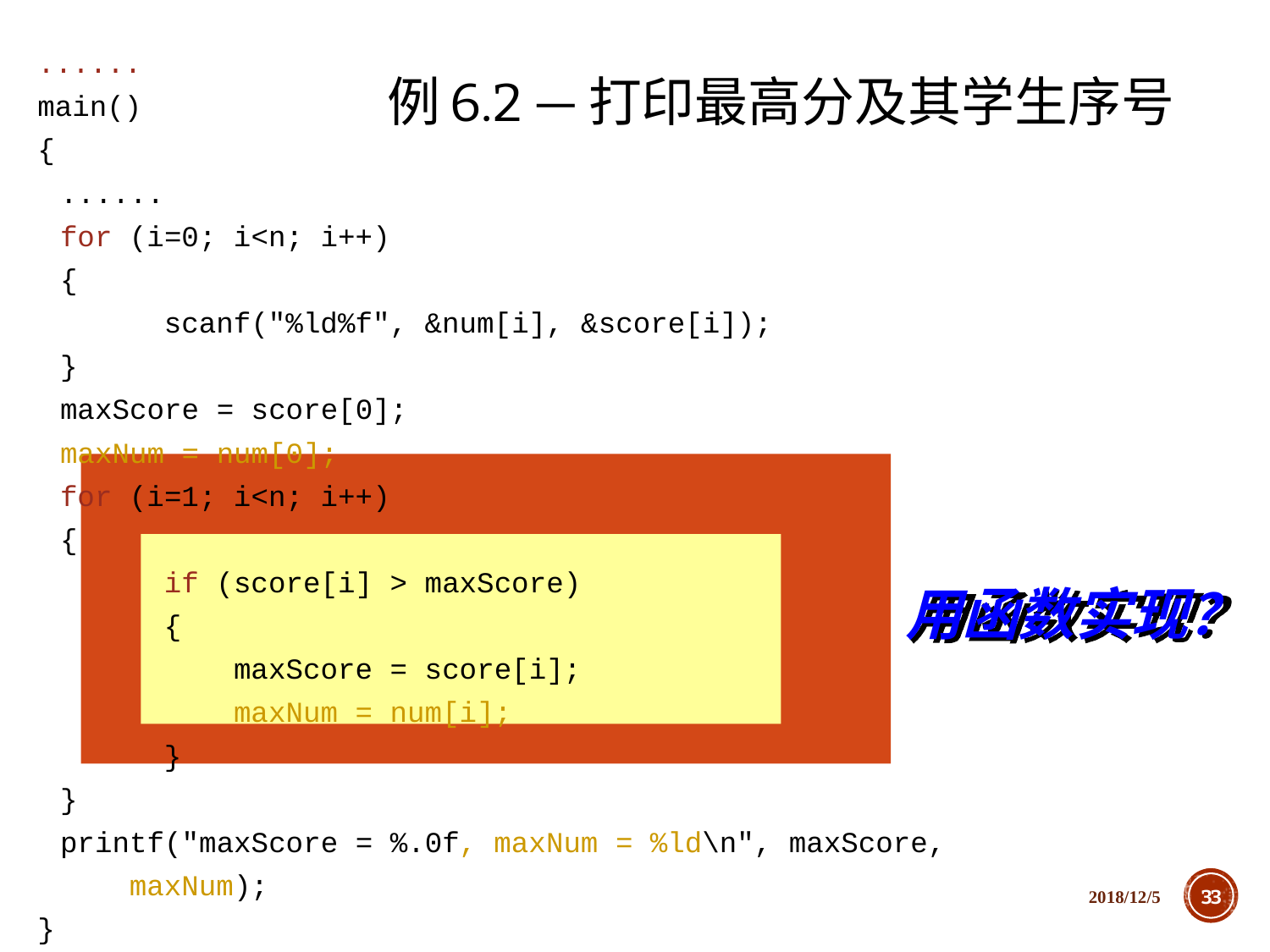

......
main()
{
	......
	for (i=0; i<n; i++)
	{
   	scanf("%ld%f", &num[i], &score[i]);
	}
	maxScore = score[0];
	maxNum = num[0];
	for (i=1; i<n; i++)
	{
    	if (score[i] > maxScore)
    	{
   	    maxScore = score[i];
     	    maxNum = num[i];
    	}
	}
	printf("maxScore = %.0f, maxNum = %ld\n", maxScore,
		    maxNum);
}
# 例6.2 —打印最高分及其学生序号

用函数实现？
2018/12/5
33